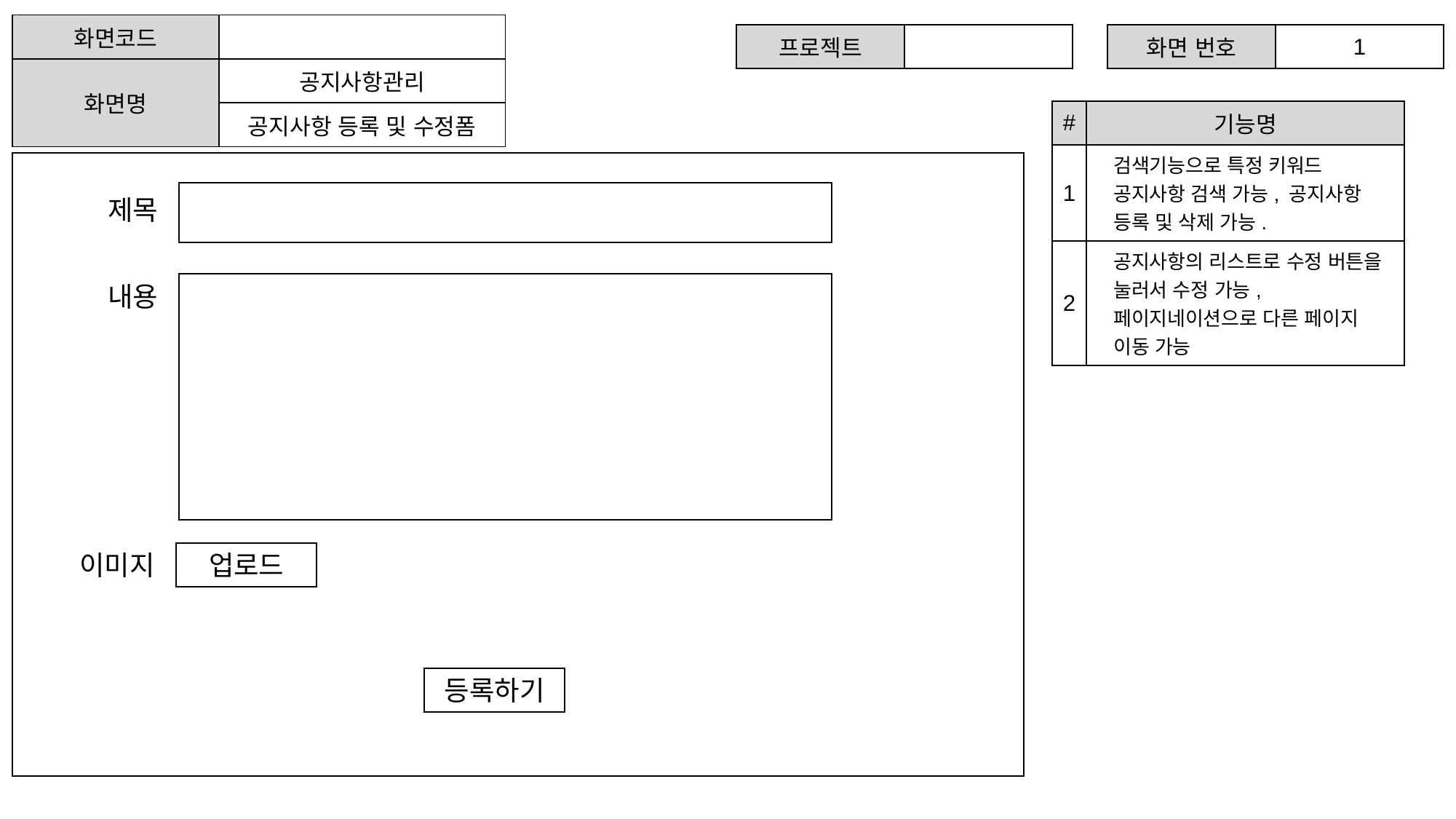

| 화면코드 |  |
| --- | --- |
| 화면명 | 공지사항관리 |
|  | 공지사항 등록 및 수정폼 |
| 프로젝트 |  |
| --- | --- |
| 화면 번호 | 1 |
| --- | --- |
| # | 기능명 |
| --- | --- |
| 1 | 검색기능으로 특정 키워드 공지사항 검색 가능, 공지사항 등록 및 삭제 가능. |
| 2 | 공지사항의 리스트로 수정 버튼을 눌러서 수정 가능, 페이지네이션으로 다른 페이지 이동 가능 |

제목

내용
이미지
업로드
등록하기